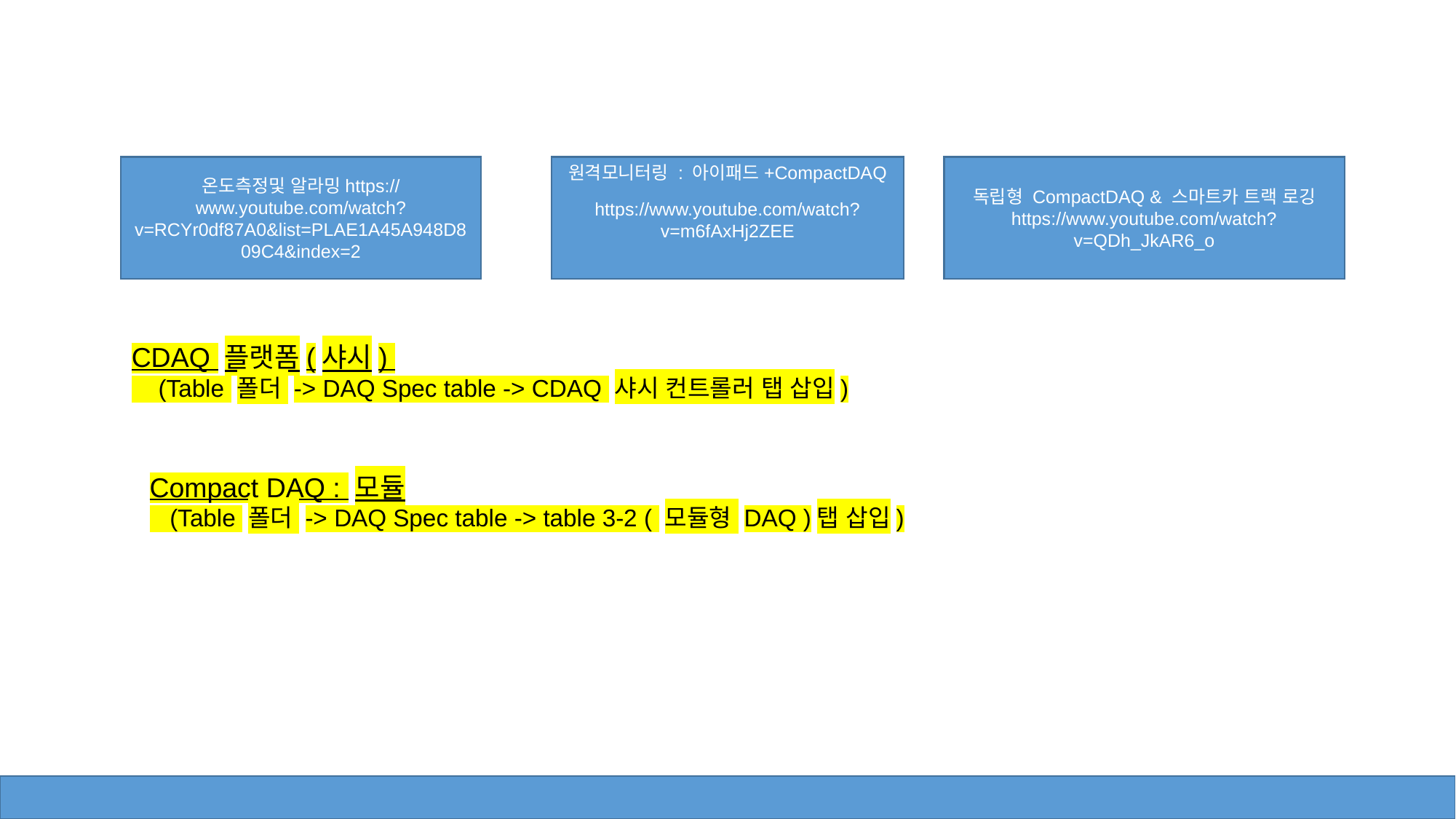

온도측정및 알라밍https://www.youtube.com/watch?v=RCYr0df87A0&list=PLAE1A45A948D809C4&index=2
원격모니터링 : 아이패드+CompactDAQ

https://www.youtube.com/watch?v=m6fAxHj2ZEE

독립형 CompactDAQ & 스마트카 트랙 로깅
https://www.youtube.com/watch?v=QDh_JkAR6_o
CDAQ 플랫폼(샤시)
    (Table 폴더 -> DAQ Spec table -> CDAQ 샤시 컨트롤러 탭 삽입)
Compact DAQ : 모듈
   (Table 폴더 -> DAQ Spec table -> table 3-2 ( 모듈형 DAQ )탭 삽입)